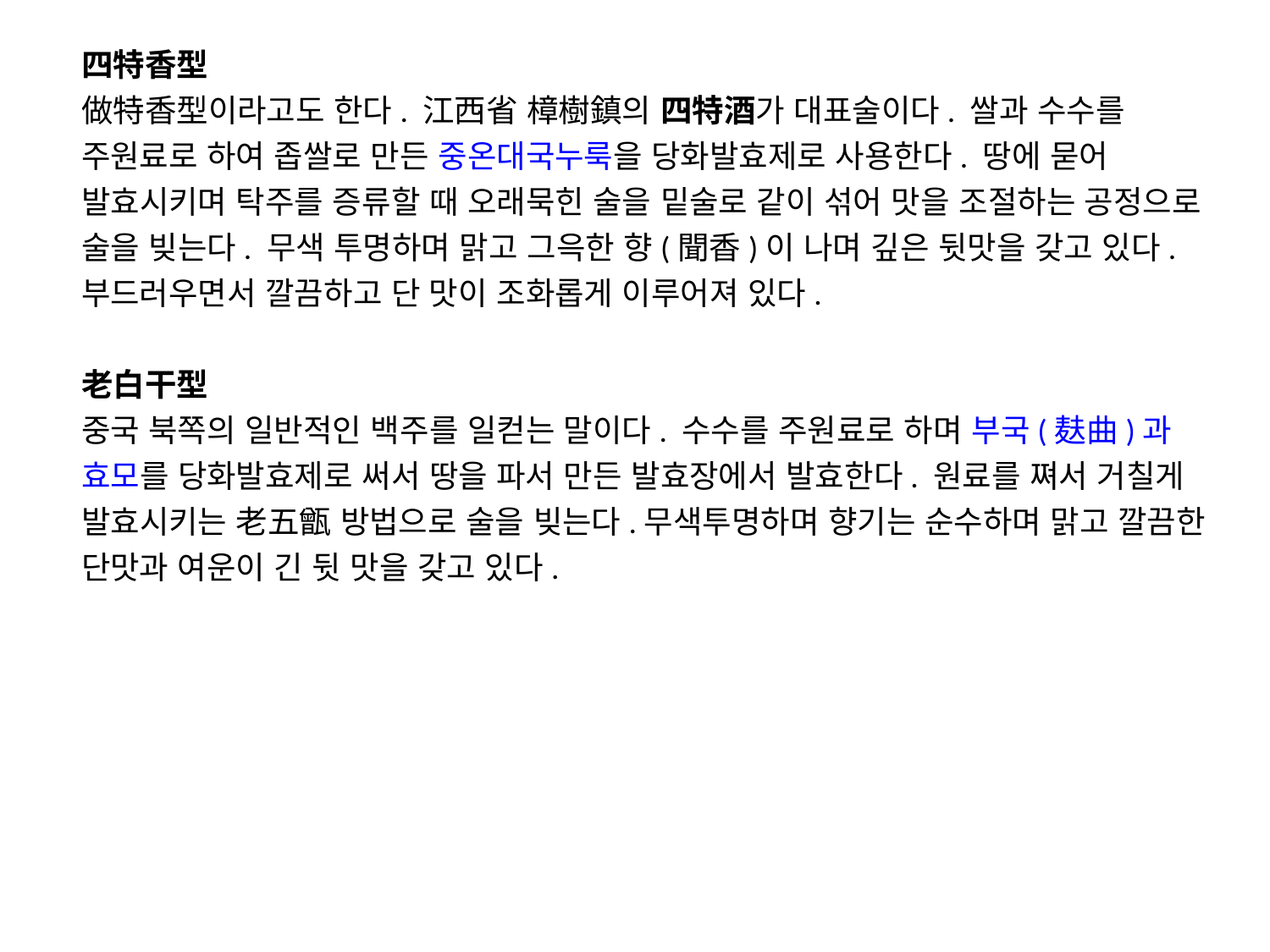

四特香型
做特香型이라고도 한다. 江西省 樟樹鎮의 四特酒가 대표술이다. 쌀과 수수를 주원료로 하여 좁쌀로 만든 중온대국누룩을 당화발효제로 사용한다. 땅에 묻어 발효시키며 탁주를 증류할 때 오래묵힌 술을 밑술로 같이 섞어 맛을 조절하는 공정으로 술을 빚는다. 무색 투명하며 맑고 그윽한 향(聞香)이 나며 깊은 뒷맛을 갖고 있다. 부드러우면서 깔끔하고 단 맛이 조화롭게 이루어져 있다.

老白干型
중국 북쪽의 일반적인 백주를 일컫는 말이다. 수수를 주원료로 하며 부국(麸曲)과 효모를 당화발효제로 써서 땅을 파서 만든 발효장에서 발효한다. 원료를 쪄서 거칠게 발효시키는 老五甑 방법으로 술을 빚는다.무색투명하며 향기는 순수하며 맑고 깔끔한 단맛과 여운이 긴 뒷 맛을 갖고 있다.